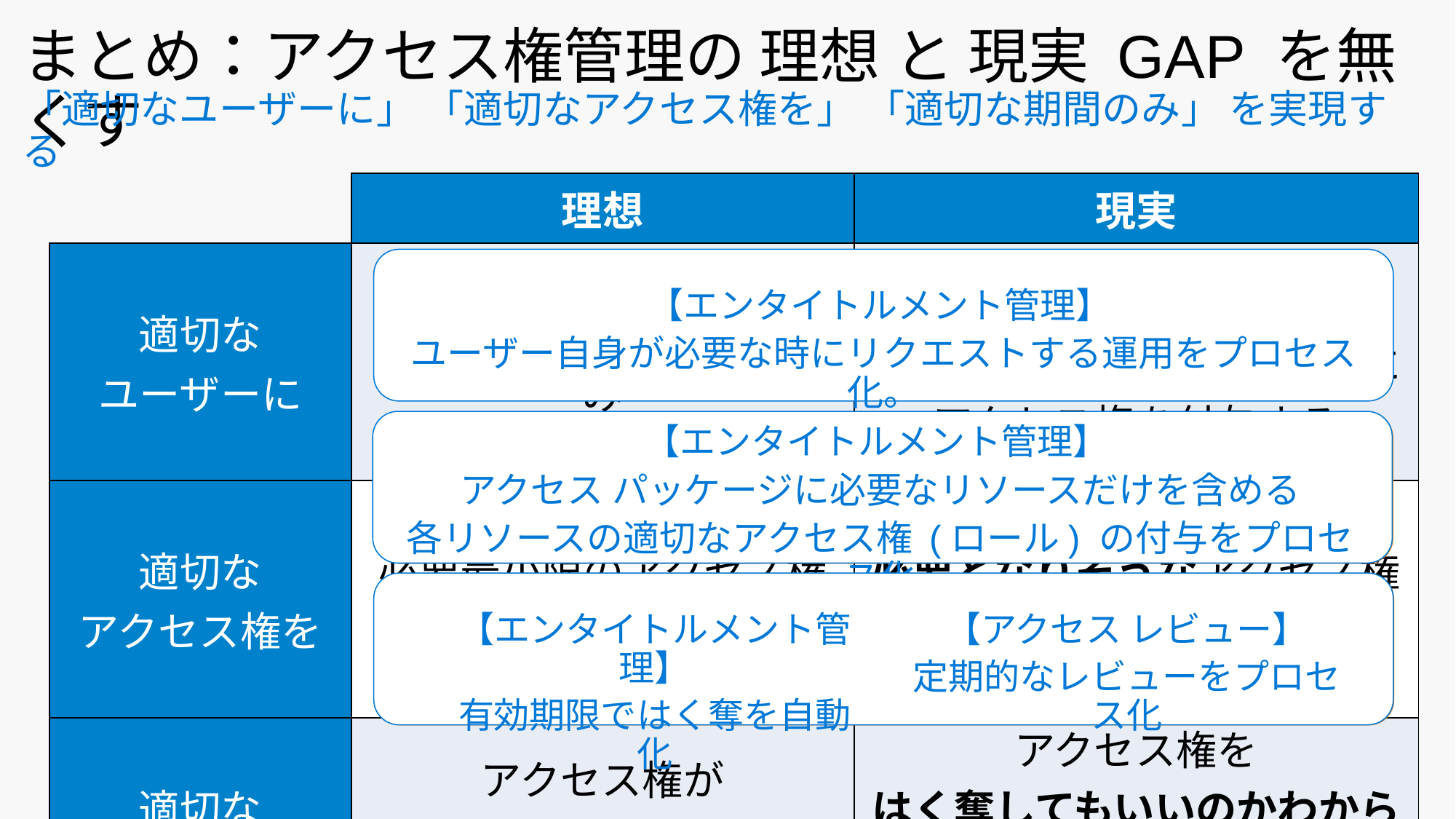

まとめ：アクセス権管理の 理想 と 現実 GAP を無くす
「適切なユーザーに」 「適切なアクセス権を」 「適切な期間のみ」 を実現する

|  | 理想 | 現実 |
| --- | --- | --- |
| 適切な ユーザーに | アクセスを 必要とするユーザーにのみ アクセス権を付与する | アクセスが 必要となりそうなユーザーに アクセス権を付与する |
| 適切な アクセス権を | 作業をこなすための 必要最小限のアクセス権を 付与する | 作業をこなすために 必要となりそうなアクセス権を 付与する |
| 適切な 期間のみ | アクセス権が 必要になくなったら すぐにはく奪する | アクセス権を はく奪してもいいのかわからない のでとりあえず残しておく |

【エンタイトルメント管理】
ユーザー自身が必要な時にリクエストする運用をプロセス化。
【エンタイトルメント管理】
アクセス パッケージに必要なリソースだけを含める
各リソースの適切なアクセス権 (ロール) の付与をプロセス化

必要以上のアクセス権が付与されている

【エンタイトルメント管理】
有効期限ではく奪を自動化
【アクセス レビュー】
定期的なレビューをプロセス化
必要としなくなってもアクセスができている
必要以上のアクセス権が付与されている